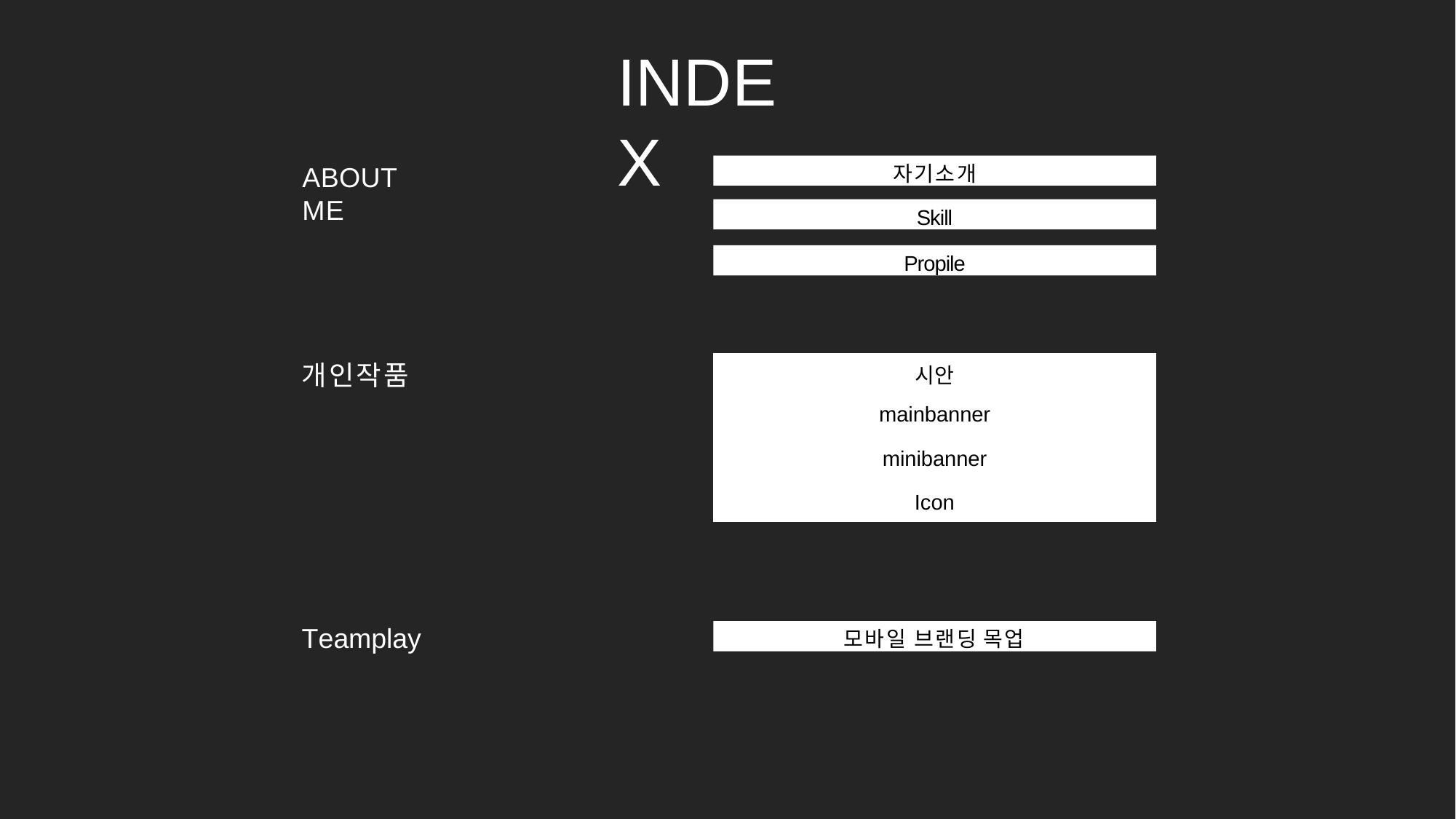

# INDEX
자기소개
ABOUT ME
Skill
Propile
| 시안 |
| --- |
| mainbanner |
| minibanner |
| Icon |
개인작품
Teamplay
모바일 브랜딩 목업